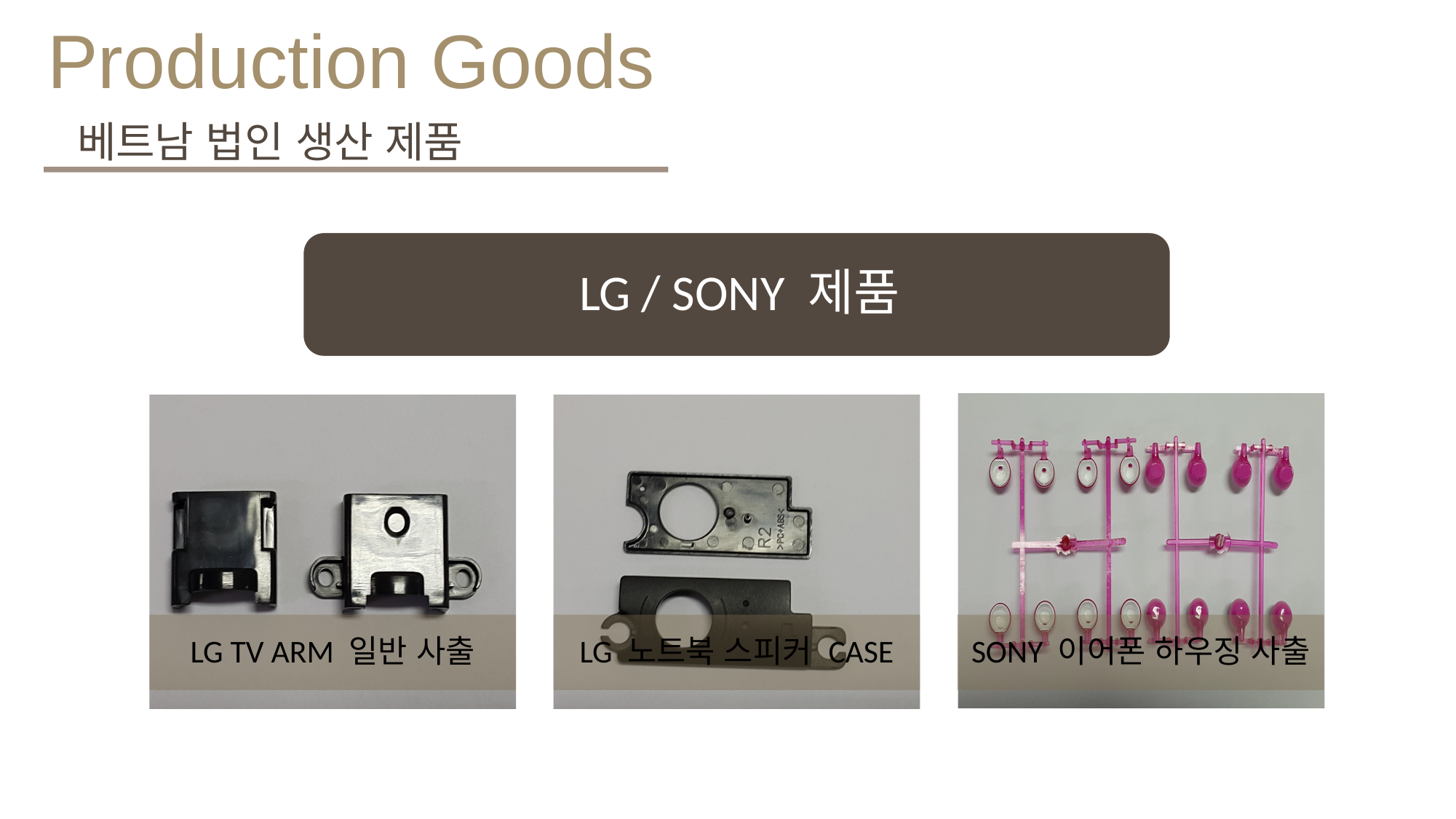

Production Goods
LG / SONY 제품
베트남 법인 생산 제품
LG TV ARM 일반 사출
LG 노트북 스피커 CASE
SONY 이어폰 하우징 사출